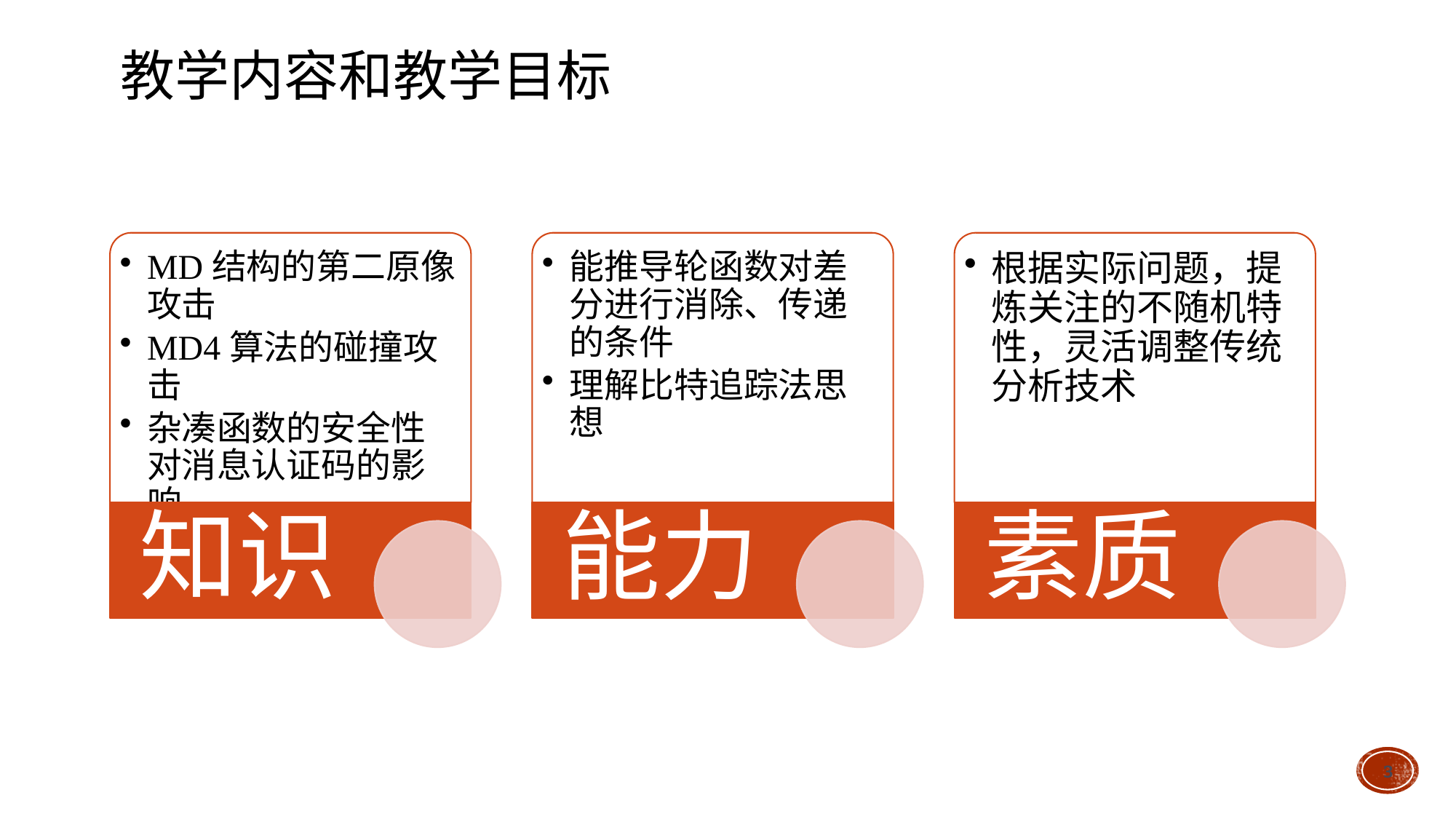

# 教学内容和教学目标
MD结构的第二原像攻击
MD4算法的碰撞攻击
杂凑函数的安全性对消息认证码的影响
知识
能推导轮函数对差分进行消除、传递的条件
理解比特追踪法思想

能力
根据实际问题，提炼关注的不随机特性，灵活调整传统分析技术
素质
3